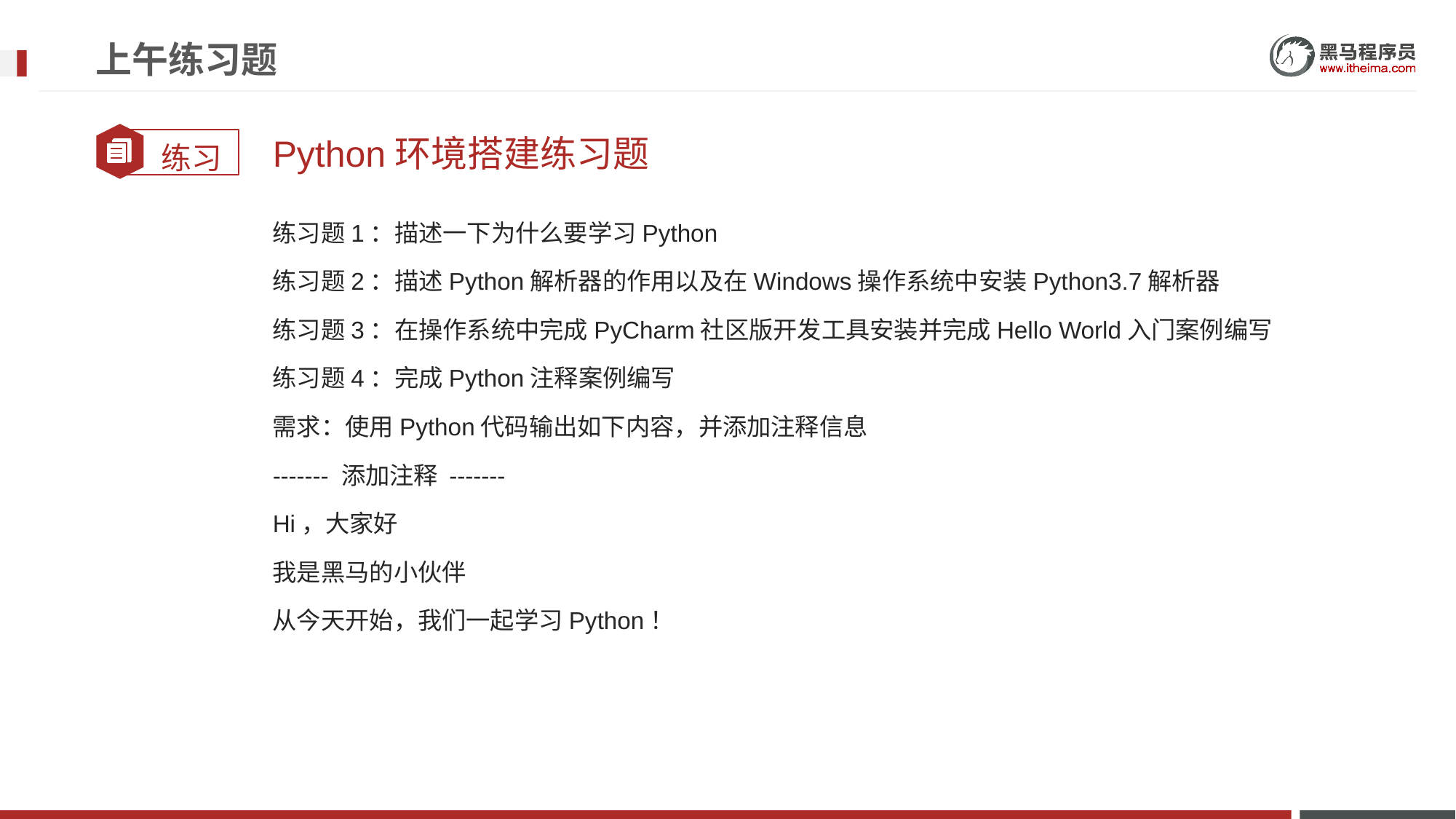

# 上午练习题
Python环境搭建练习题
练习题1：描述一下为什么要学习Python
练习题2：描述Python解析器的作用以及在Windows操作系统中安装Python3.7解析器
练习题3：在操作系统中完成PyCharm社区版开发工具安装并完成Hello World入门案例编写
练习题4：完成Python注释案例编写
需求：使用Python代码输出如下内容，并添加注释信息
------- 添加注释 -------
Hi，大家好
我是黑马的小伙伴
从今天开始，我们一起学习Python！